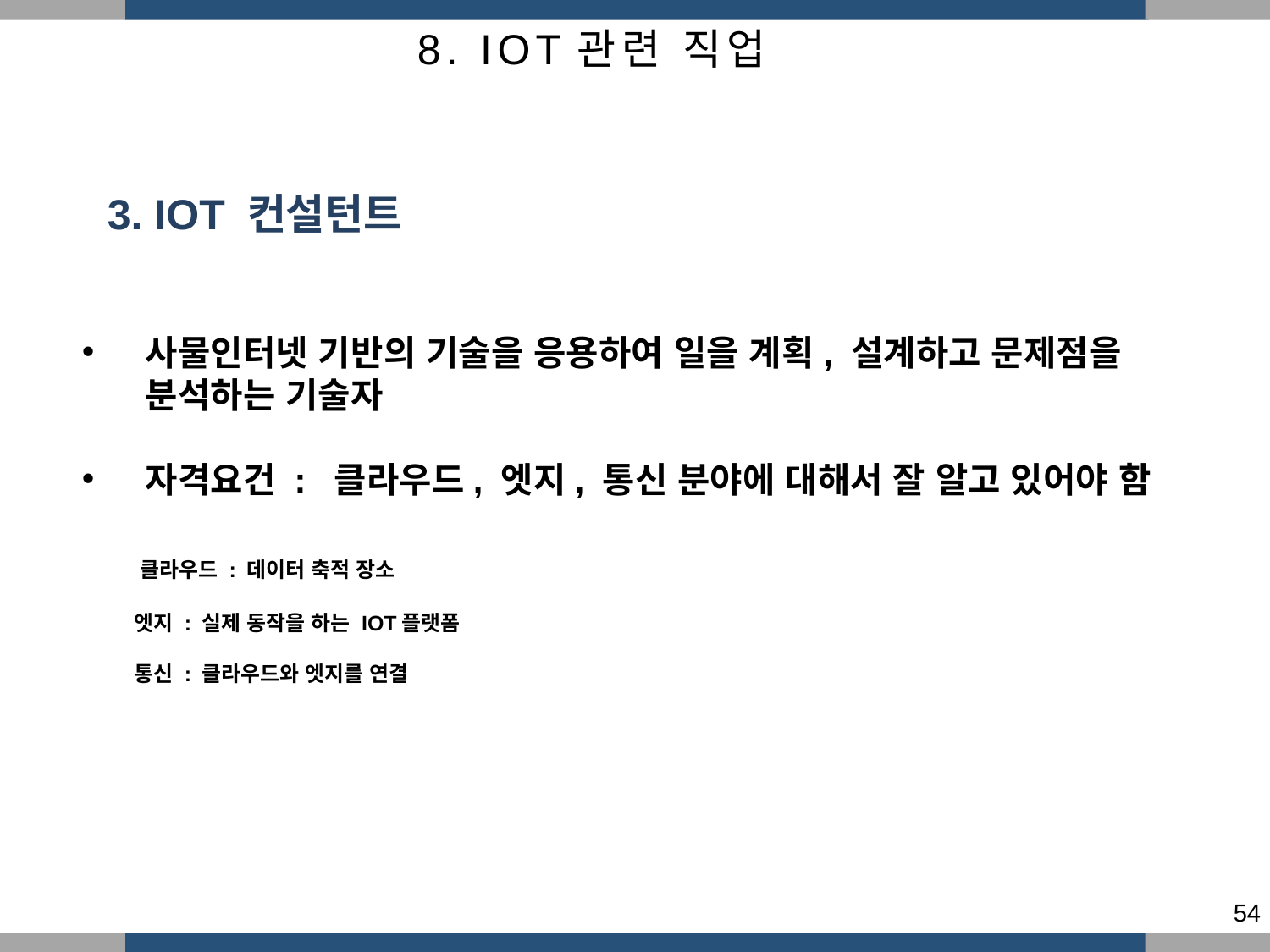

8. IOT관련 직업
3. IOT 컨설턴트
사물인터넷 기반의 기술을 응용하여 일을 계획, 설계하고 문제점을 분석하는 기술자

자격요건 :  클라우드, 엣지, 통신 분야에 대해서 잘 알고 있어야 함

     클라우드 : 데이터 축적 장소

        엣지 : 실제 동작을 하는 IOT플랫폼

        통신 : 클라우드와 엣지를 연결

54